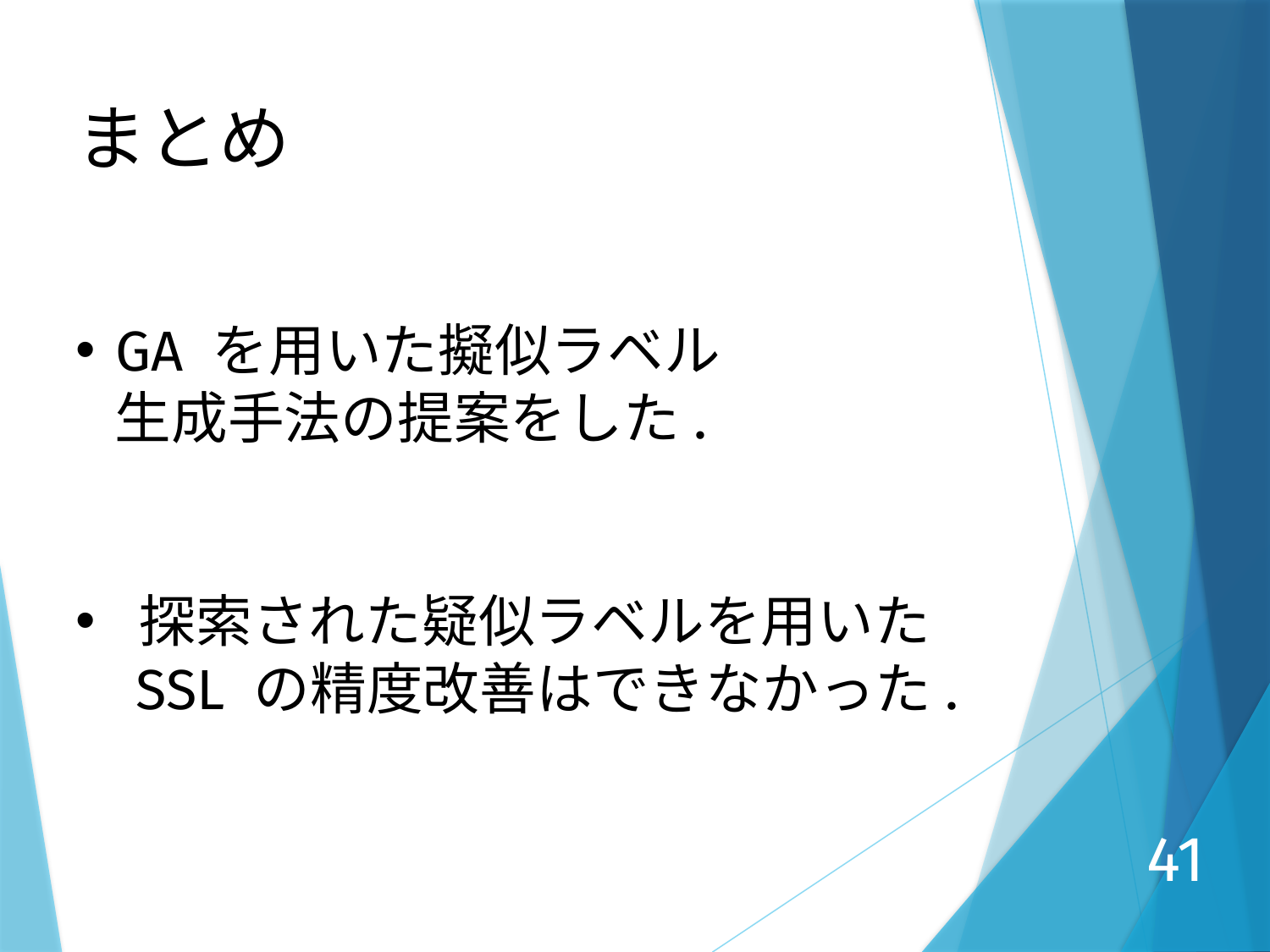

まとめ
GA を用いた擬似ラベル
  生成手法の提案をした.

探索された疑似ラベルを用いた
    SSL の精度改善はできなかった.
41